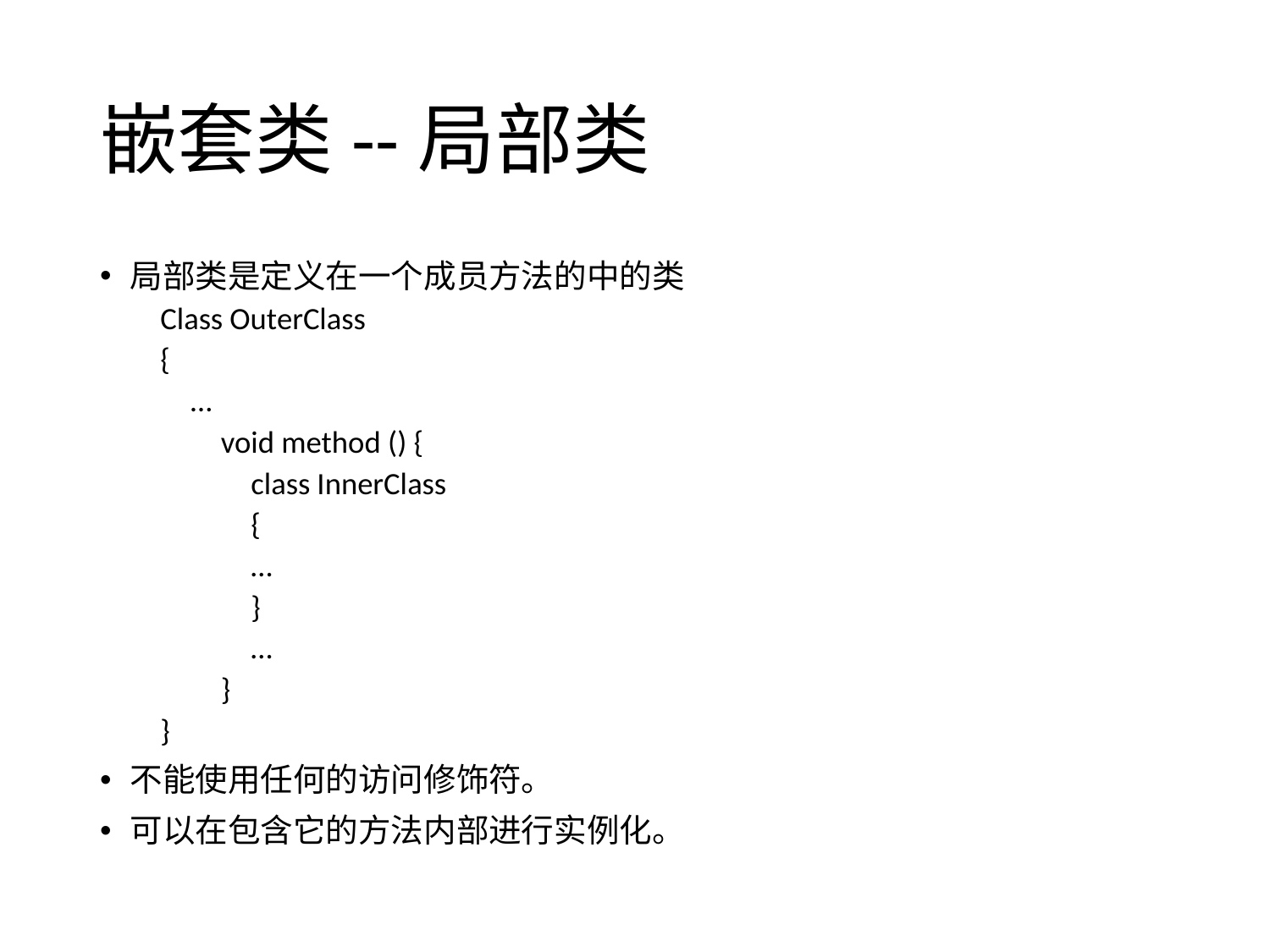

# 嵌套类--局部类
局部类是定义在一个成员方法的中的类
Class OuterClass
{
	…
void method () {
	class InnerClass
	{
		…
	}
	…
}
}
不能使用任何的访问修饰符。
可以在包含它的方法内部进行实例化。